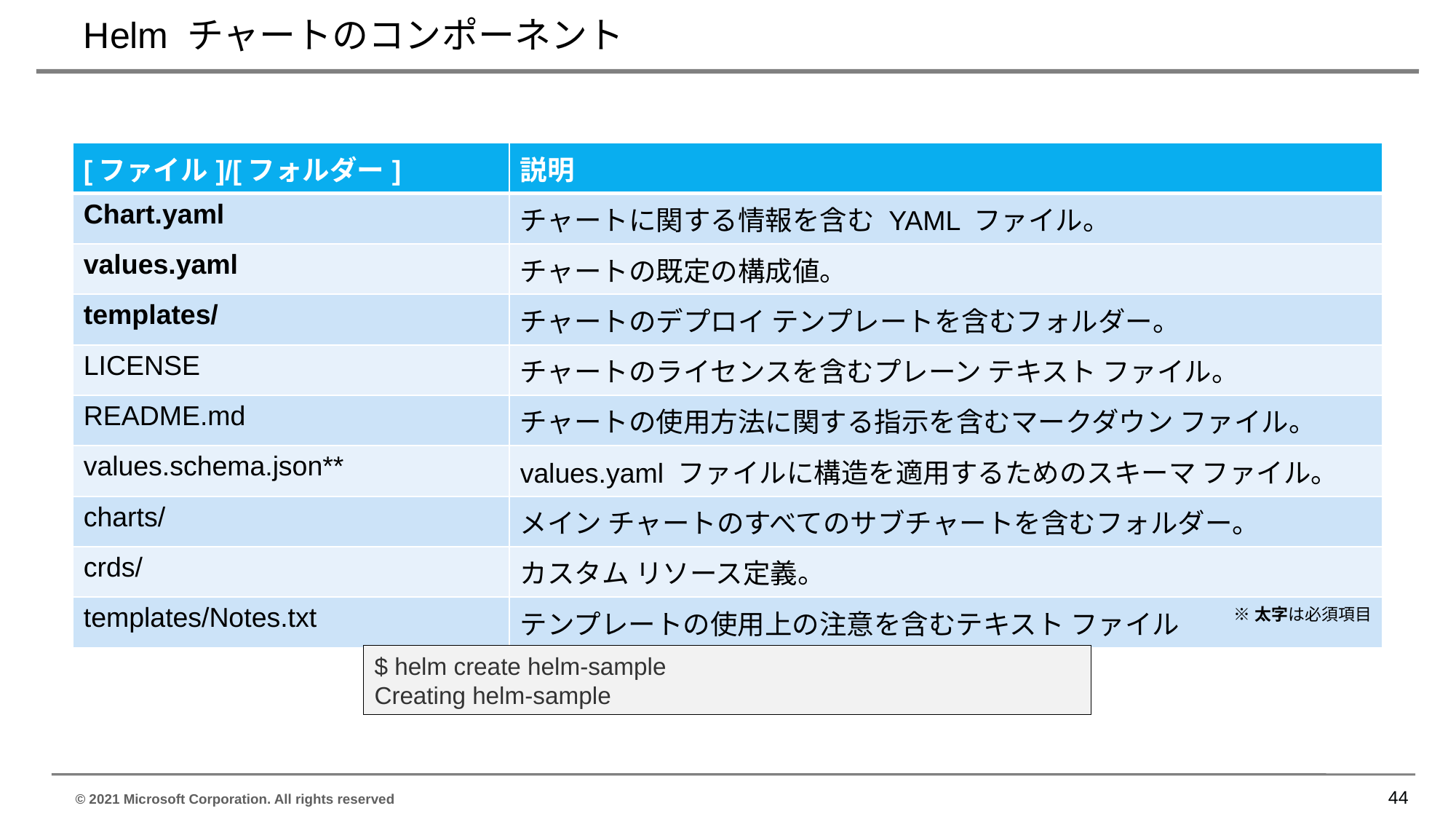

# Helm チャートのコンポーネント
| [ファイル]/[フォルダー] | 説明 |
| --- | --- |
| Chart.yaml | チャートに関する情報を含む YAML ファイル。 |
| values.yaml | チャートの既定の構成値。 |
| templates/ | チャートのデプロイ テンプレートを含むフォルダー。 |
| LICENSE | チャートのライセンスを含むプレーン テキスト ファイル。 |
| README.md | チャートの使用方法に関する指示を含むマークダウン ファイル。 |
| values.schema.json\*\* | values.yaml ファイルに構造を適用するためのスキーマ ファイル。 |
| charts/ | メイン チャートのすべてのサブチャートを含むフォルダー。 |
| crds/ | カスタム リソース定義。 |
| templates/Notes.txt | テンプレートの使用上の注意を含むテキスト ファイル |
※太字は必須項目
$ helm create helm-sample
Creating helm-sample
44